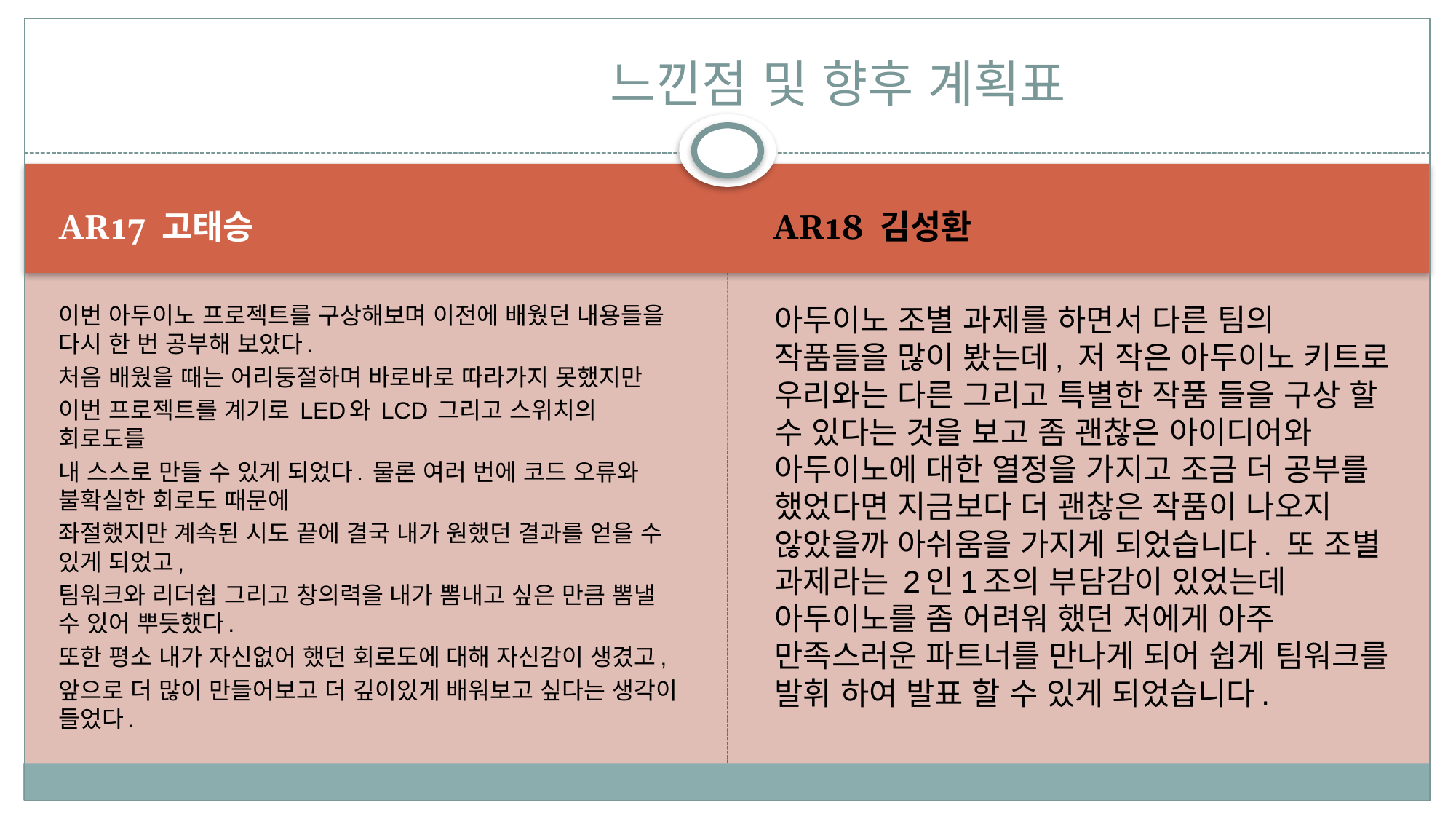

# 느낀점 및 향후 계획표
AR17 고태승
AR18 김성환
이번 아두이노 프로젝트를 구상해보며 이전에 배웠던 내용들을 다시 한 번 공부해 보았다.
처음 배웠을 때는 어리둥절하며 바로바로 따라가지 못했지만
이번 프로젝트를 계기로 LED와 LCD 그리고 스위치의 회로도를
내 스스로 만들 수 있게 되었다. 물론 여러 번에 코드 오류와 불확실한 회로도 때문에
좌절했지만 계속된 시도 끝에 결국 내가 원했던 결과를 얻을 수 있게 되었고,
팀워크와 리더쉽 그리고 창의력을 내가 뽐내고 싶은 만큼 뽐낼 수 있어 뿌듯했다.
또한 평소 내가 자신없어 했던 회로도에 대해 자신감이 생겼고,
앞으로 더 많이 만들어보고 더 깊이있게 배워보고 싶다는 생각이 들었다.
아두이노 조별 과제를 하면서 다른 팀의 작품들을 많이 봤는데, 저 작은 아두이노 키트로 우리와는 다른 그리고 특별한 작품 들을 구상 할 수 있다는 것을 보고 좀 괜찮은 아이디어와 아두이노에 대한 열정을 가지고 조금 더 공부를 했었다면 지금보다 더 괜찮은 작품이 나오지 않았을까 아쉬움을 가지게 되었습니다. 또 조별 과제라는 2인1조의 부담감이 있었는데 아두이노를 좀 어려워 했던 저에게 아주 만족스러운 파트너를 만나게 되어 쉽게 팀워크를 발휘 하여 발표 할 수 있게 되었습니다.